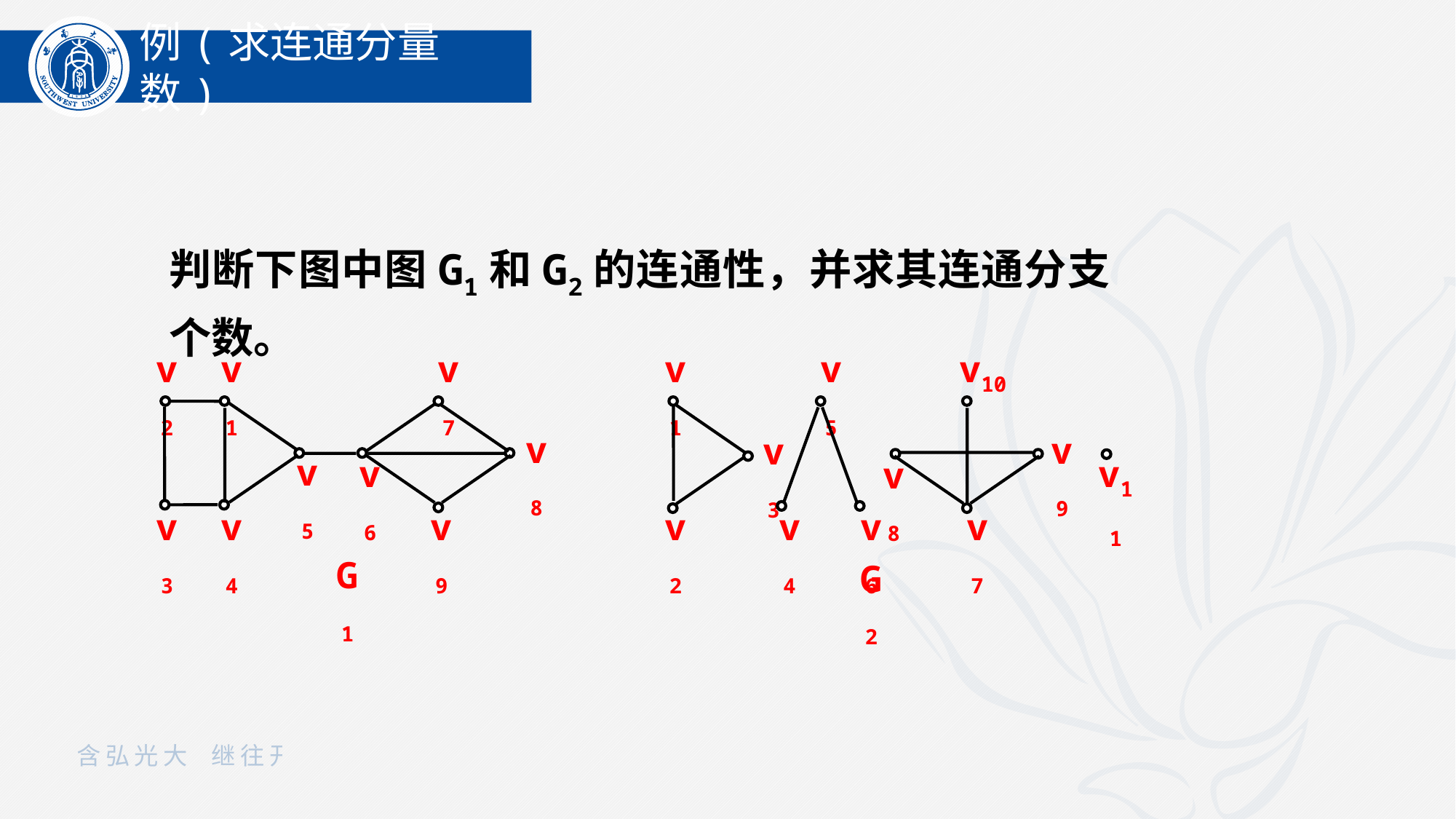

例(求连通分量数)
判断下图中图G1和G2的连通性，并求其连通分支个数。
v2
v1
v7
v1
v5
v10

v8
v9
v3

v5

v11
v6

v8

v3
v4
v9
v2
v4
v6
v7

G1
G2